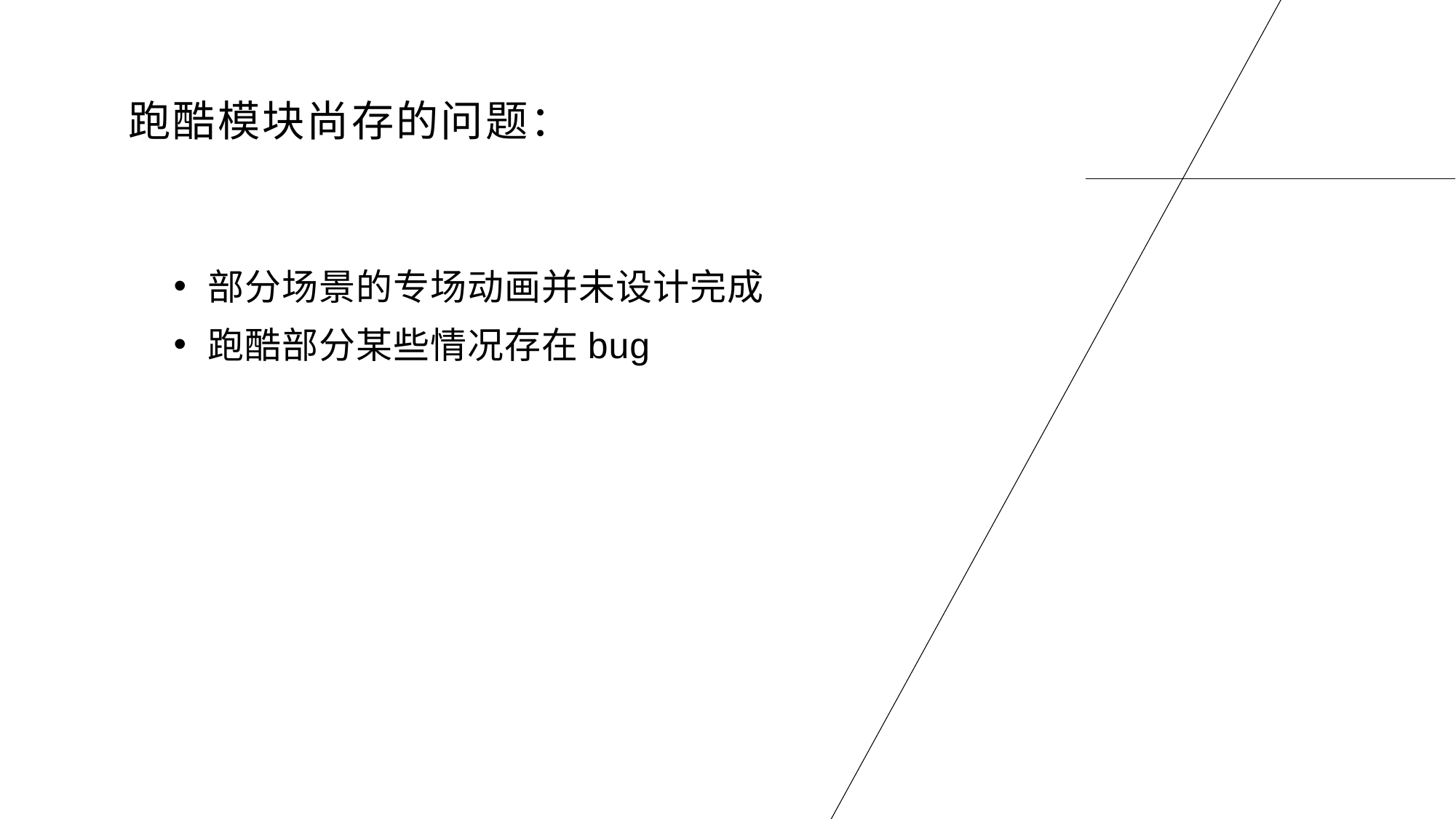

# 跑酷模块尚存的问题：
部分场景的专场动画并未设计完成
跑酷部分某些情况存在bug
13